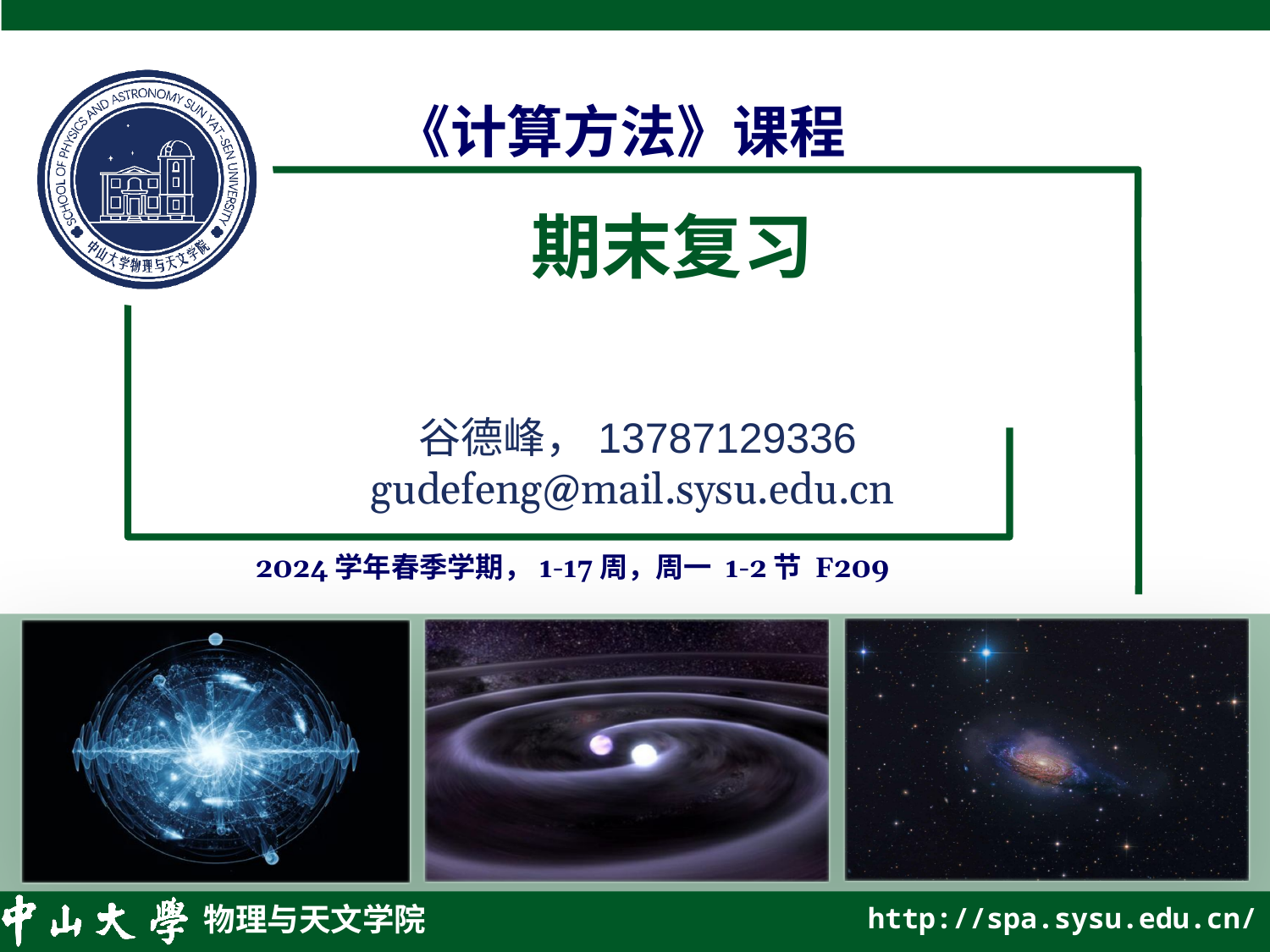

《计算方法》课程
期末复习
谷德峰，13787129336
gudefeng@mail.sysu.edu.cn
2024学年春季学期，1-17周，周一 1-2节 F209